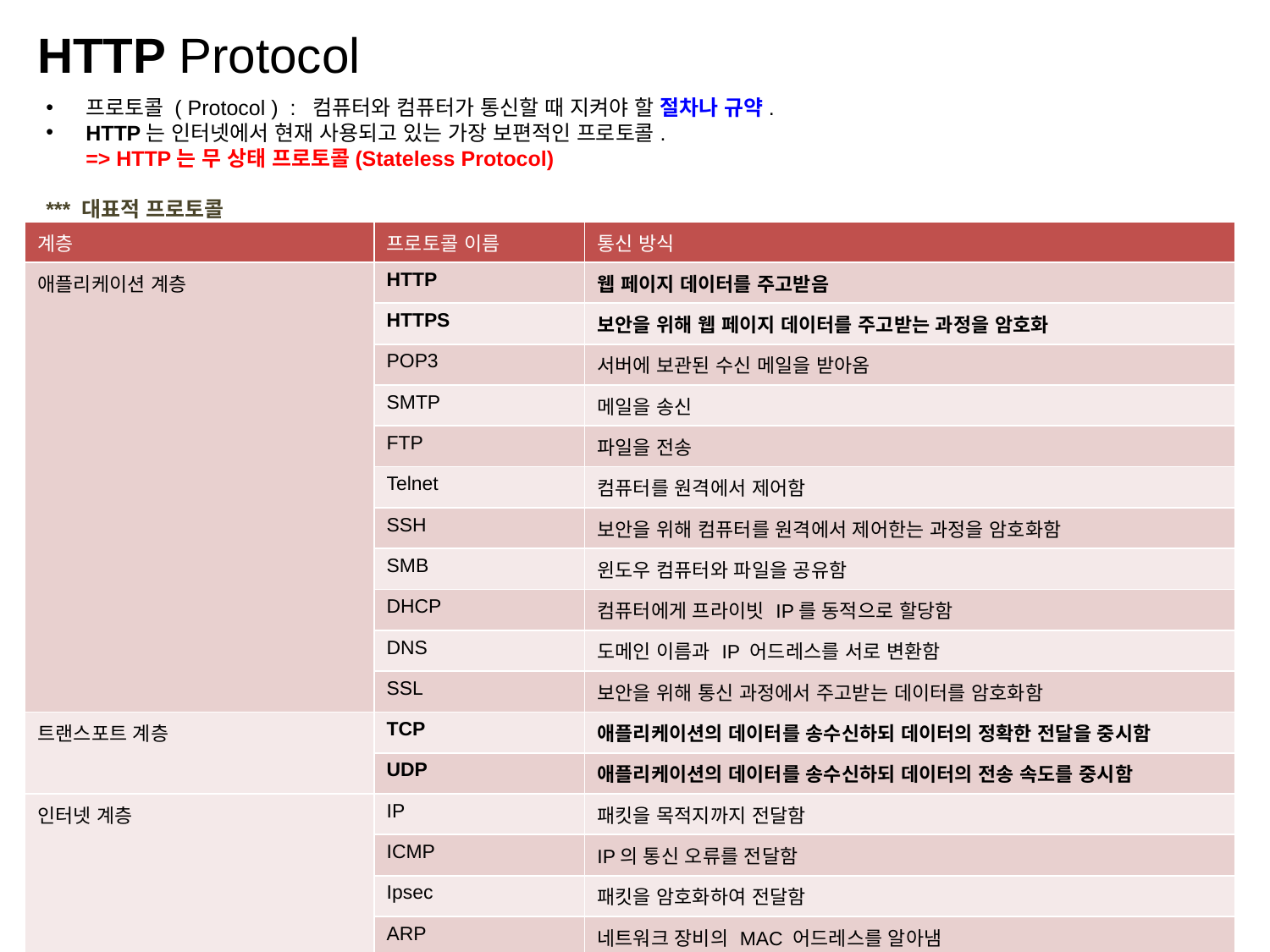

# HTTP Protocol
프로토콜 ( Protocol )  :  컴퓨터와 컴퓨터가 통신할 때 지켜야 할 절차나 규약.
HTTP는 인터넷에서 현재 사용되고 있는 가장 보편적인 프로토콜.
=> HTTP는 무 상태 프로토콜(Stateless Protocol)
*** 대표적 프로토콜

| 계층 | 프로토콜 이름 | 통신 방식 |
| --- | --- | --- |
| 애플리케이션 계층 | HTTP | 웹 페이지 데이터를 주고받음 |
|  | HTTPS | 보안을 위해 웹 페이지 데이터를 주고받는 과정을 암호화 |
|  | POP3 | 서버에 보관된 수신 메일을 받아옴 |
|  | SMTP | 메일을 송신 |
|  | FTP | 파일을 전송 |
|  | Telnet | 컴퓨터를 원격에서 제어함 |
|  | SSH | 보안을 위해 컴퓨터를 원격에서 제어한는 과정을 암호화함 |
|  | SMB | 윈도우 컴퓨터와 파일을 공유함 |
|  | DHCP | 컴퓨터에게 프라이빗 IP를 동적으로 할당함 |
|  | DNS | 도메인 이름과 IP 어드레스를 서로 변환함 |
|  | SSL | 보안을 위해 통신 과정에서 주고받는 데이터를 암호화함 |
| 트랜스포트 계층 | TCP | 애플리케이션의 데이터를 송수신하되 데이터의 정확한 전달을 중시함 |
|  | UDP | 애플리케이션의 데이터를 송수신하되 데이터의 전송 속도를 중시함 |
| 인터넷 계층 | IP | 패킷을 목적지까지 전달함 |
|  | ICMP | IP의 통신 오류를 전달함 |
|  | Ipsec | 패킷을 암호화하여 전달함 |
|  | ARP | 네트워크 장비의 MAC 어드레스를 알아냄 |
| 네트워크 인터페이스 계층 | 이더넷 | 일반 금속 케이블이나 광 케이블을 통해 데이터를 전달함 |
|  | PPP | 사용자 인증 후에 원격지의 장비와 통신함 |